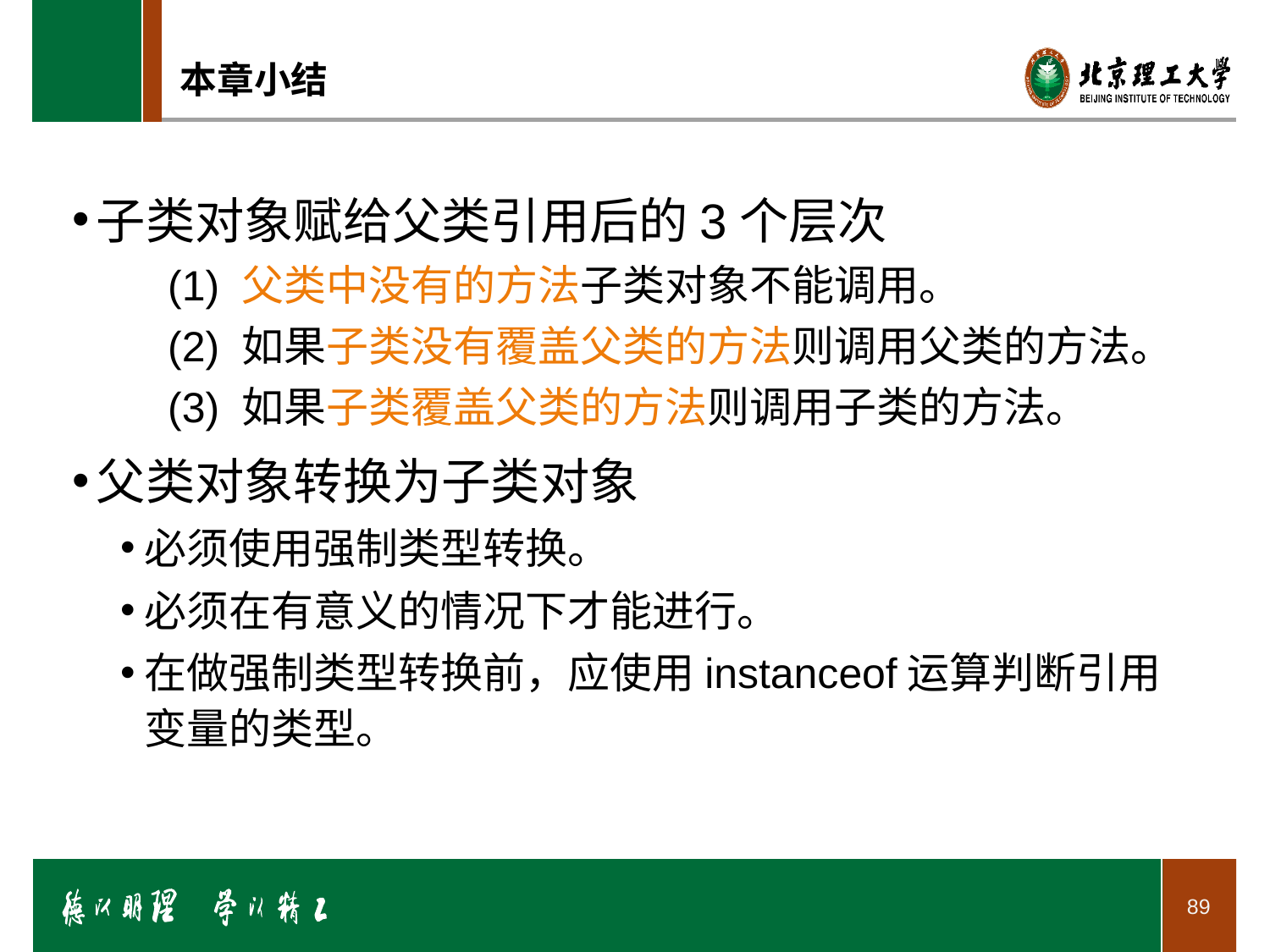

# 本章小结
子类对象赋给父类引用后的3个层次
    (1) 父类中没有的方法子类对象不能调用。
    (2) 如果子类没有覆盖父类的方法则调用父类的方法。
    (3) 如果子类覆盖父类的方法则调用子类的方法。
父类对象转换为子类对象
必须使用强制类型转换。
必须在有意义的情况下才能进行。
在做强制类型转换前，应使用instanceof运算判断引用变量的类型。